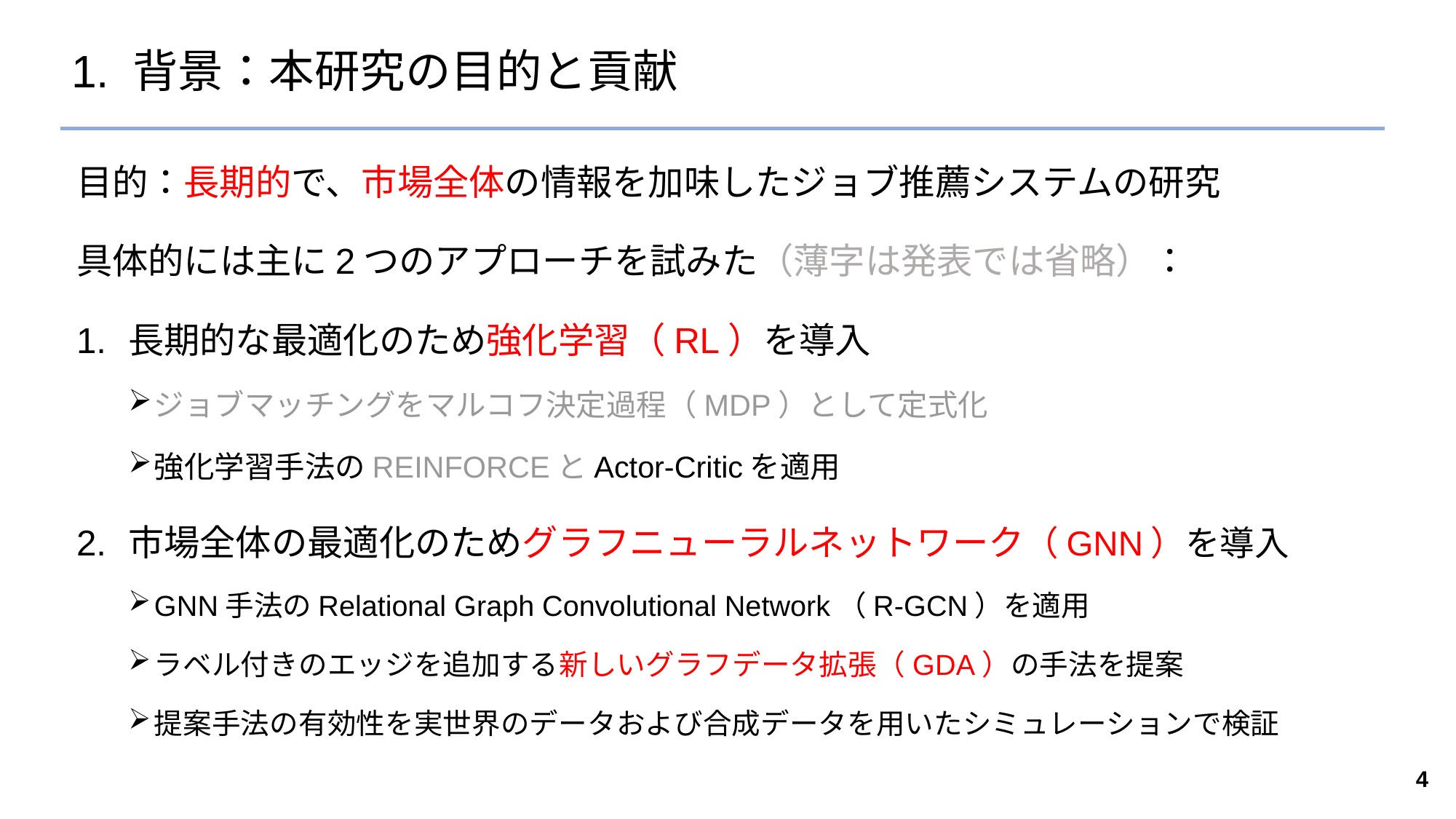

# 1. 背景：本研究の目的と貢献
目的：長期的で、市場全体の情報を加味したジョブ推薦システムの研究
具体的には主に2つのアプローチを試みた（薄字は発表では省略）：
長期的な最適化のため強化学習（RL）を導入
ジョブマッチングをマルコフ決定過程（MDP）として定式化
強化学習手法のREINFORCEとActor-Criticを適用
市場全体の最適化のためグラフニューラルネットワーク（GNN）を導入
GNN手法のRelational Graph Convolutional Network（R-GCN）を適用
ラベル付きのエッジを追加する新しいグラフデータ拡張（GDA）の手法を提案
提案手法の有効性を実世界のデータおよび合成データを用いたシミュレーションで検証
4